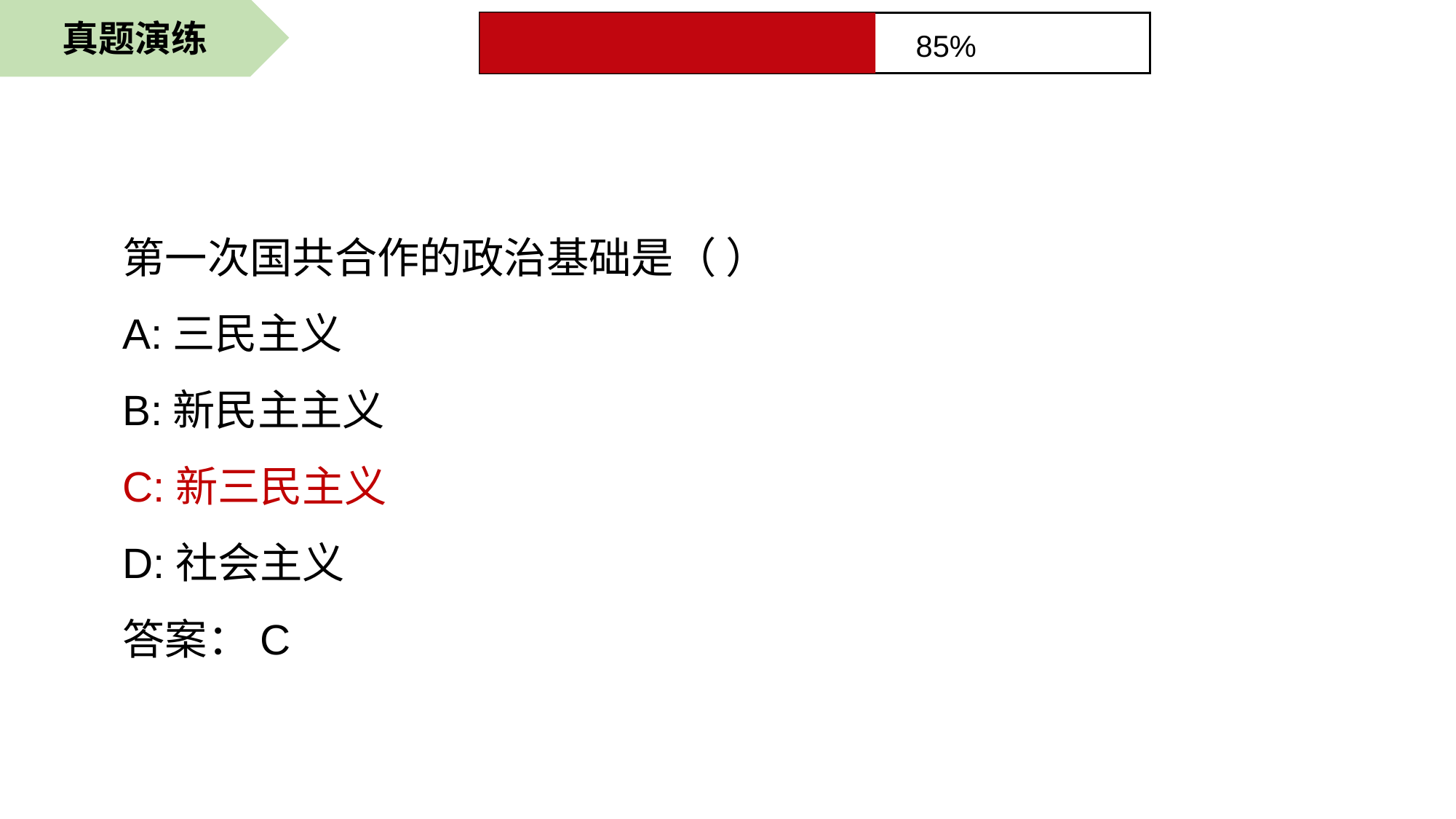

真题演练

85%
第一次国共合作的政治基础是（ ）
A:三民主义
B:新民主主义
C:新三民主义
D:社会主义
答案：C